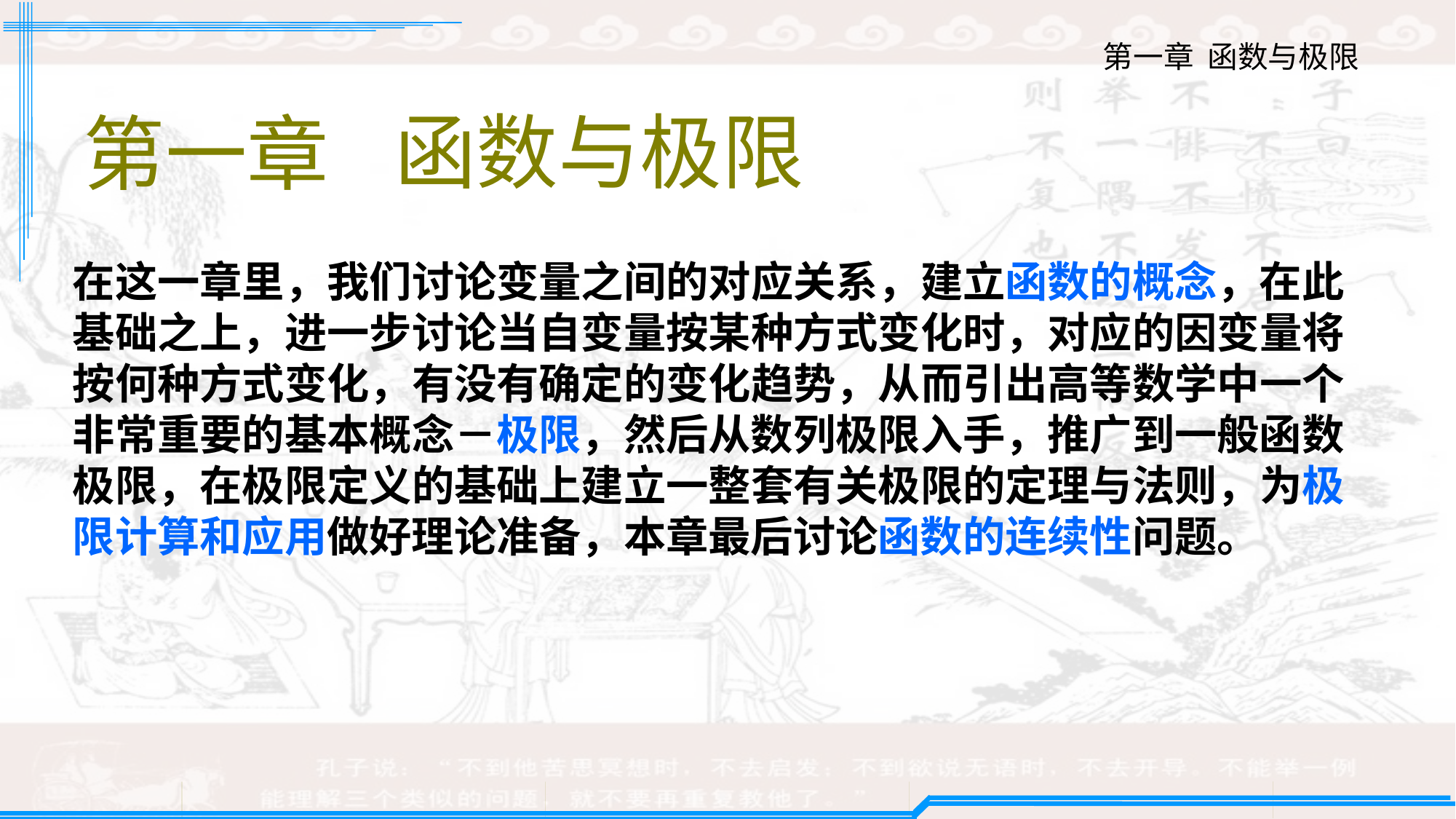

函数与极限
第一章
在这一章里，我们讨论变量之间的对应关系，建立函数的概念，在此基础之上，进一步讨论当自变量按某种方式变化时，对应的因变量将按何种方式变化，有没有确定的变化趋势，从而引出高等数学中一个非常重要的基本概念－极限，然后从数列极限入手，推广到一般函数极限，在极限定义的基础上建立一整套有关极限的定理与法则，为极限计算和应用做好理论准备，本章最后讨论函数的连续性问题。